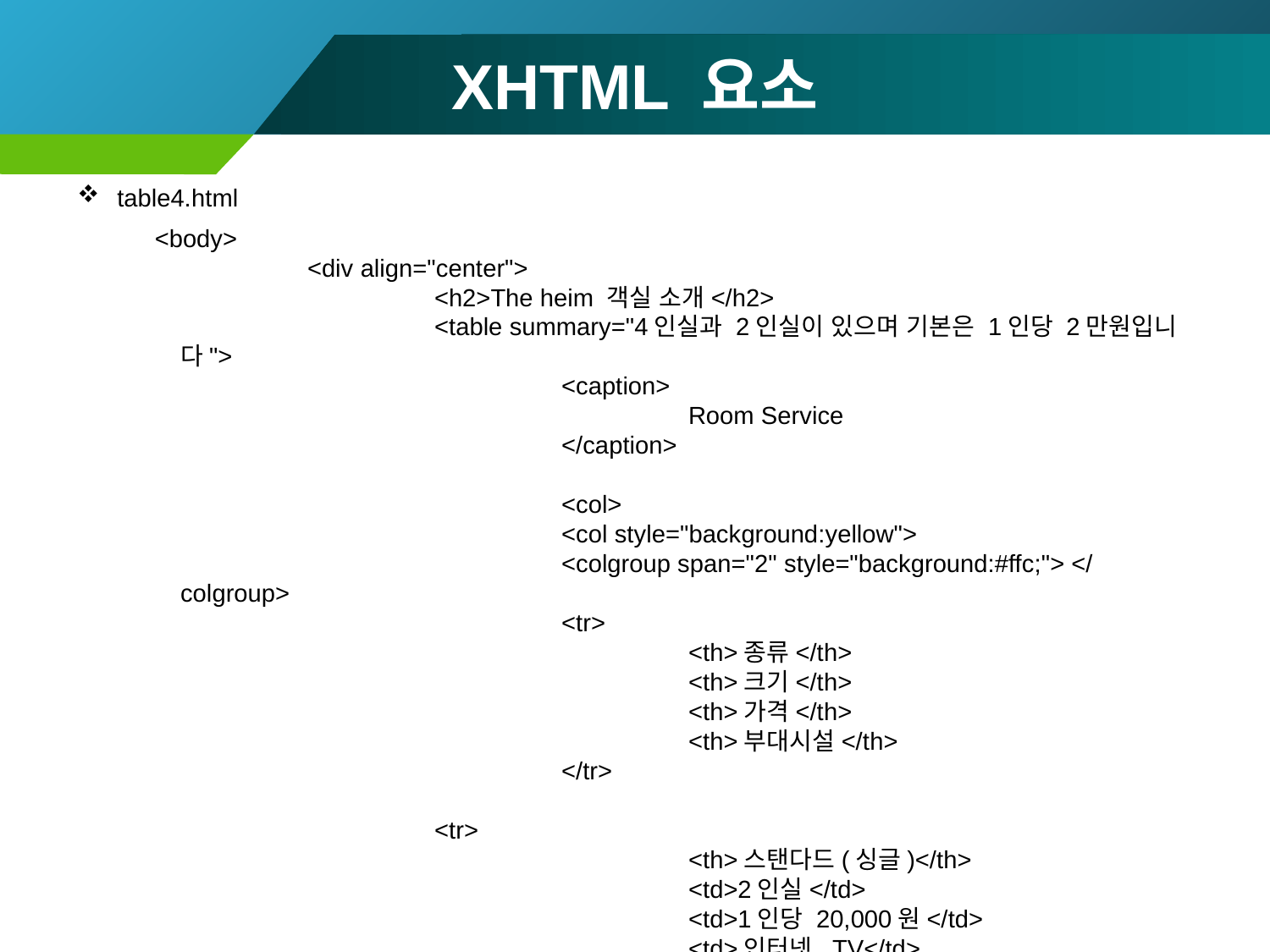

# XHTML 요소
table4.html
  <body>
		<div align="center">
			<h2>The heim 객실 소개</h2>
			<table summary="4인실과 2인실이 있으며 기본은 1인당 2만원입니다">
				<caption>
					Room Service
				</caption>

				<col>
				<col style="background:yellow">
				<colgroup span="2" style="background:#ffc;"> </colgroup>
				<tr>
					<th>종류</th>
					<th>크기</th>
					<th>가격</th>
					<th>부대시설</th>
				</tr>

        		<tr>
					<th>스탠다드(싱글)</th>
					<td>2인실</td>
					<td>1인당 20,000원</td>
					<td>인터넷, TV</td>
				</tr>
97